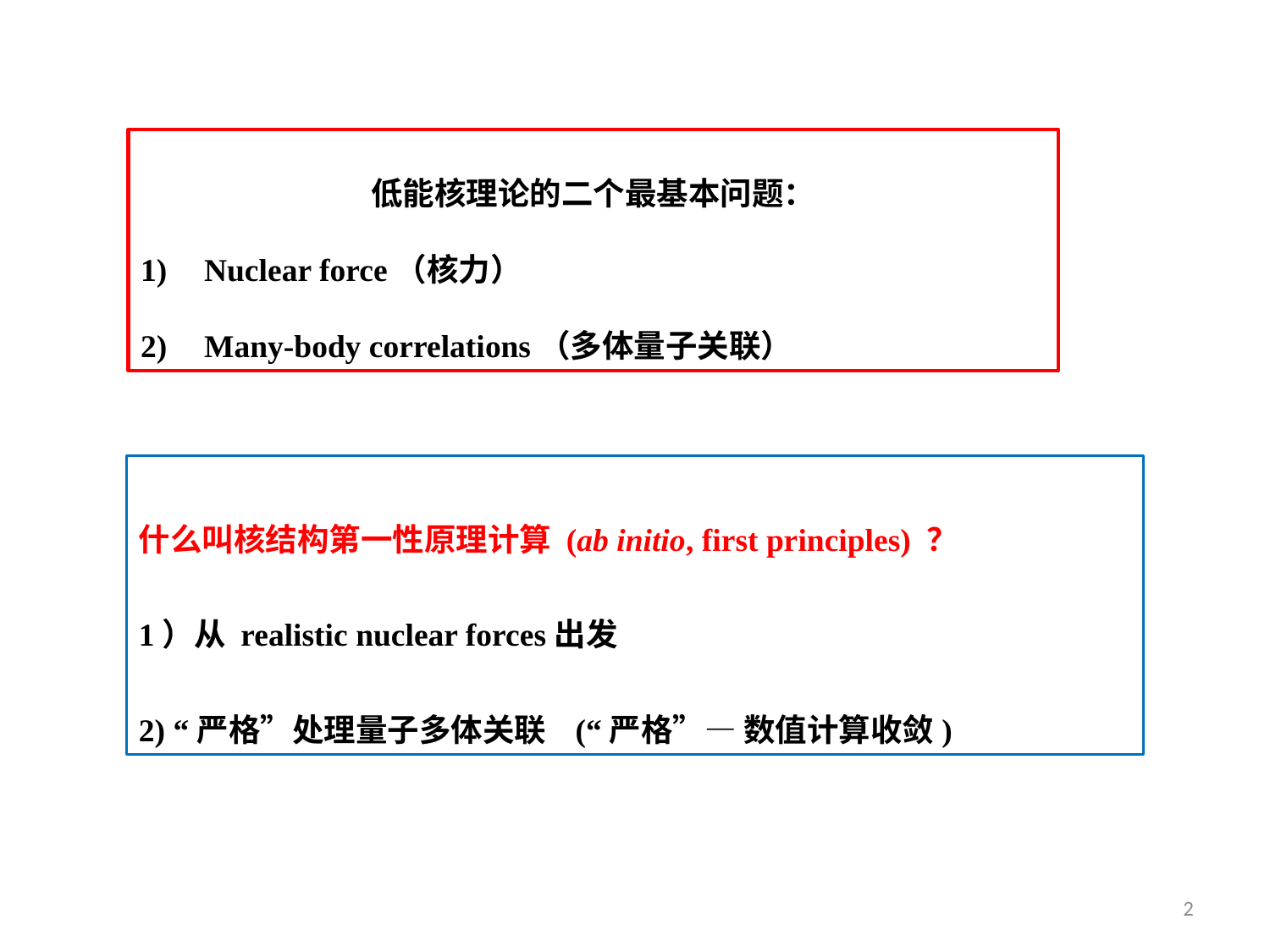

低能核理论的二个最基本问题：
Nuclear force（核力）
Many-body correlations（多体量子关联）
什么叫核结构第一性原理计算 (ab initio, first principles) ？
1）从 realistic nuclear forces出发
2) “严格”处理量子多体关联   (“严格”— 数值计算收敛)
2